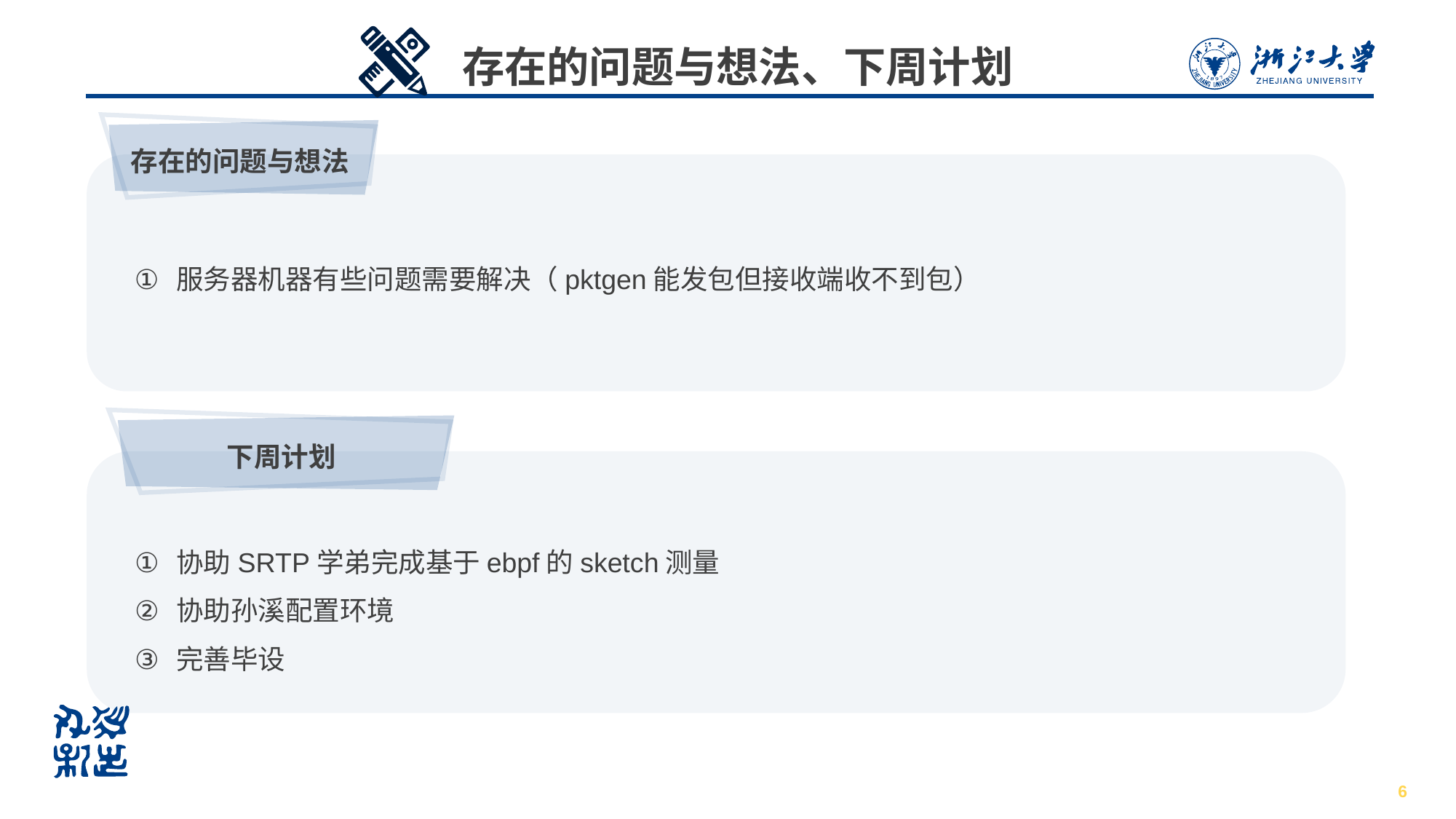

# 存在的问题与想法、下周计划

存在的问题与想法

服务器机器有些问题需要解决（pktgen能发包但接收端收不到包）

下周计划

协助SRTP学弟完成基于ebpf的sketch测量
协助孙溪配置环境
完善毕设
6